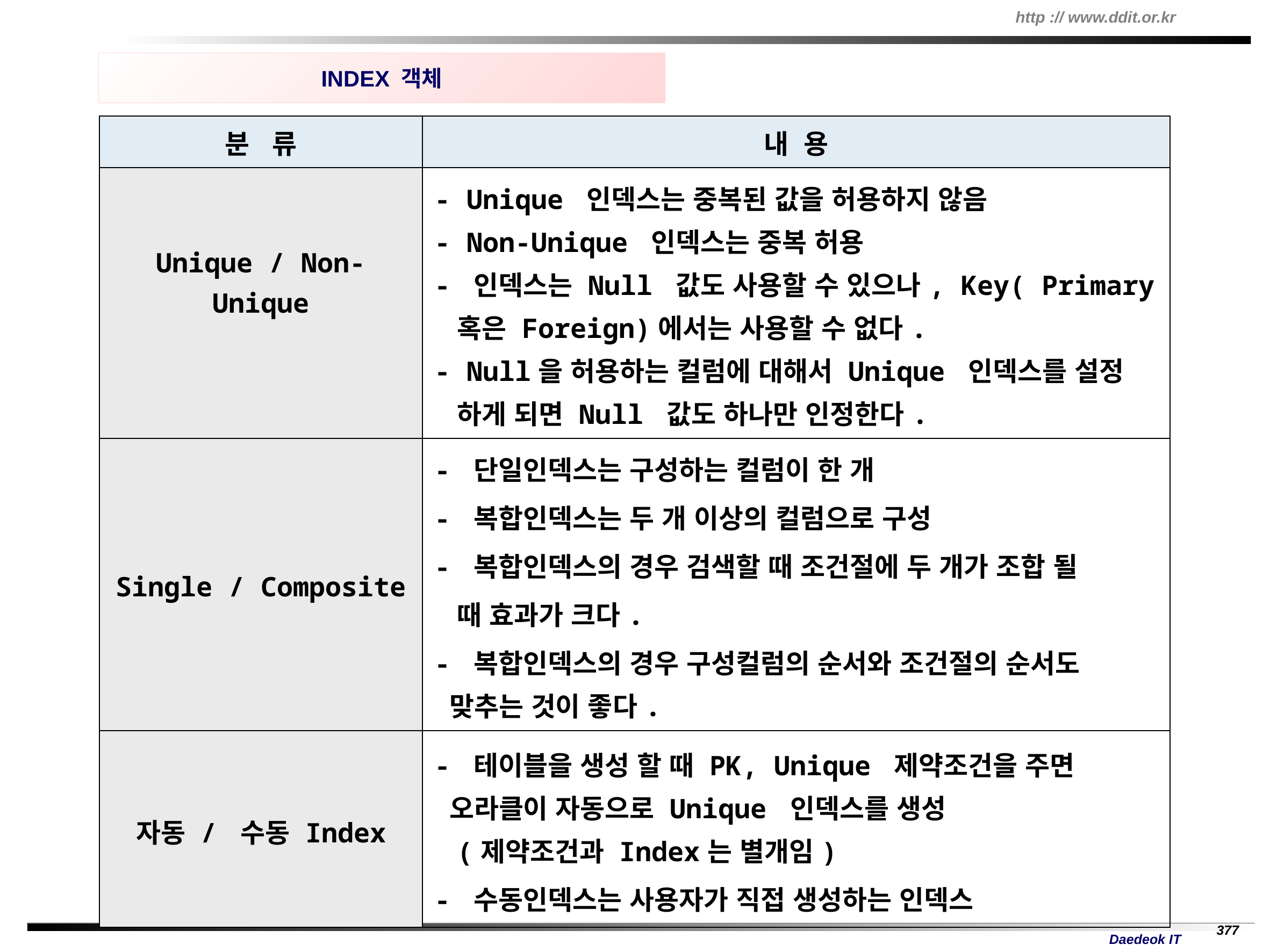

INDEX 객체
| 분 류 | 내 용 |
| --- | --- |
| Unique / Non-Unique | - Unique 인덱스는 중복된 값을 허용하지 않음 - Non-Unique 인덱스는 중복 허용 - 인덱스는 Null 값도 사용할 수 있으나, Key( Primary 혹은 Foreign)에서는 사용할 수 없다. - Null을 허용하는 컬럼에 대해서 Unique 인덱스를 설정 하게 되면 Null 값도 하나만 인정한다. |
| Single / Composite | - 단일인덱스는 구성하는 컬럼이 한 개 - 복합인덱스는 두 개 이상의 컬럼으로 구성 - 복합인덱스의 경우 검색할 때 조건절에 두 개가 조합 될 때 효과가 크다. - 복합인덱스의 경우 구성컬럼의 순서와 조건절의 순서도 맞추는 것이 좋다. |
| 자동 / 수동 Index | - 테이블을 생성 할 때 PK, Unique 제약조건을 주면 오라클이 자동으로 Unique 인덱스를 생성 (제약조건과 Index는 별개임) - 수동인덱스는 사용자가 직접 생성하는 인덱스 |